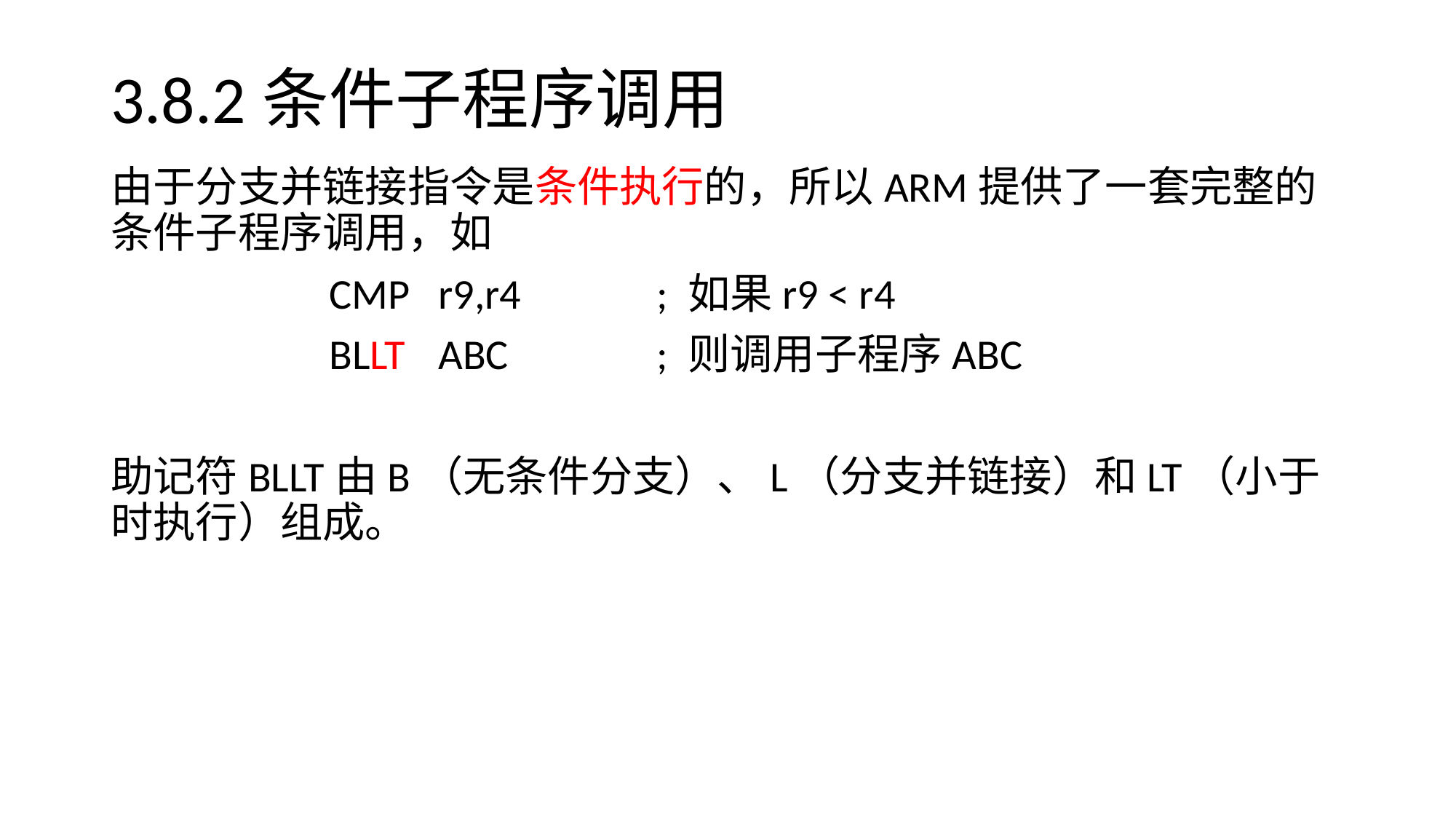

# 3.8.2条件子程序调用
由于分支并链接指令是条件执行的，所以ARM提供了一套完整的条件子程序调用，如
		CMP	r9,r4		; 如果r9 < r4
		BLLT	ABC		; 则调用子程序ABC

助记符BLLT由B（无条件分支）、L（分支并链接）和LT（小于时执行）组成。